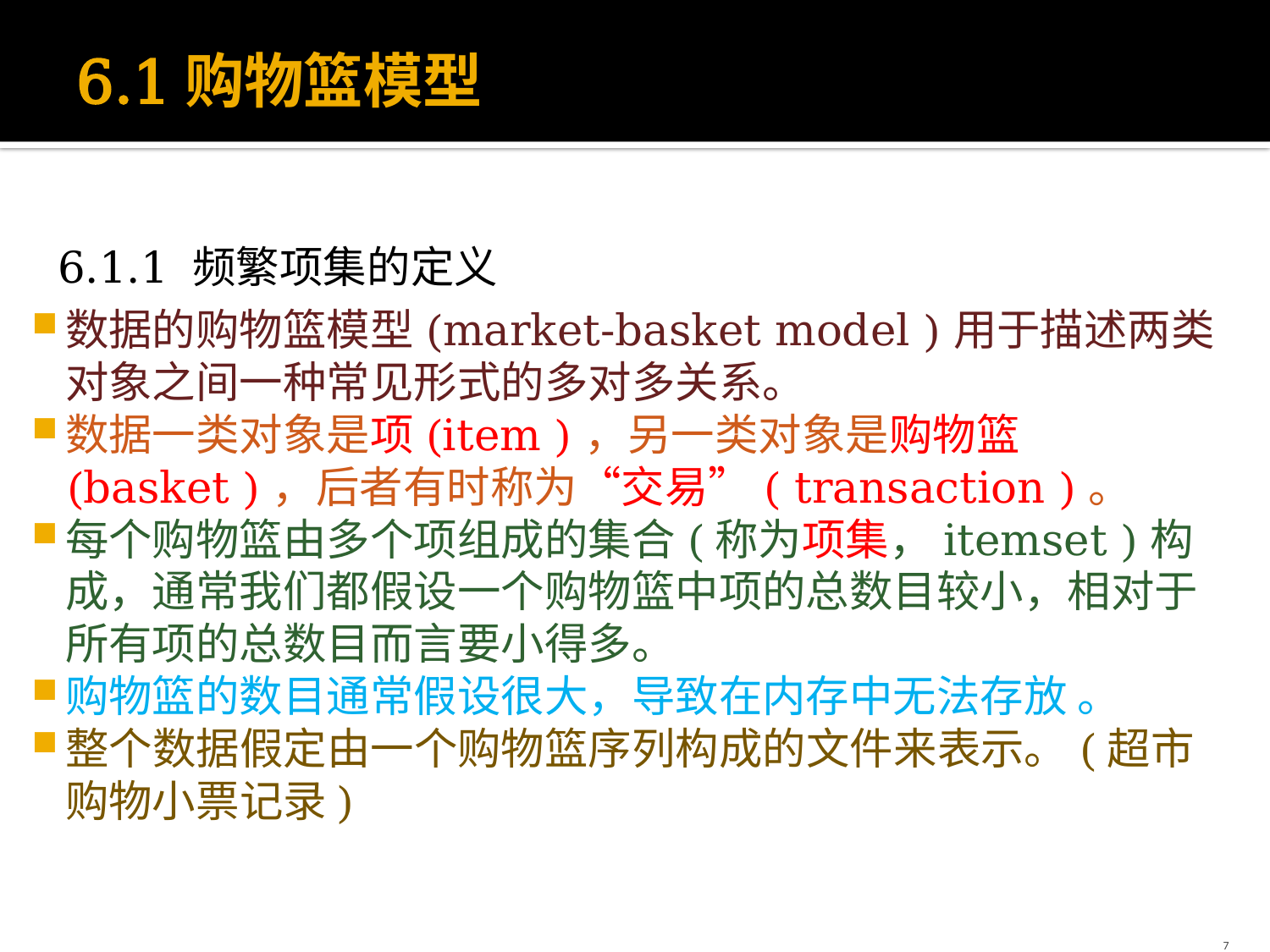

# 6.1购物篮模型
6.1.1 频繁项集的定义
数据的购物篮模型(market-basket model )用于描述两类对象之间一种常见形式的多对多关系。
数据一类对象是项(item )，另一类对象是购物篮(basket )，后者有时称为“交易”( transaction )。
每个购物篮由多个项组成的集合(称为项集，itemset )构成，通常我们都假设一个购物篮中项的总数目较小，相对于所有项的总数目而言要小得多。
购物篮的数目通常假设很大，导致在内存中无法存放 。
整个数据假定由一个购物篮序列构成的文件来表示。(超市购物小票记录)
7